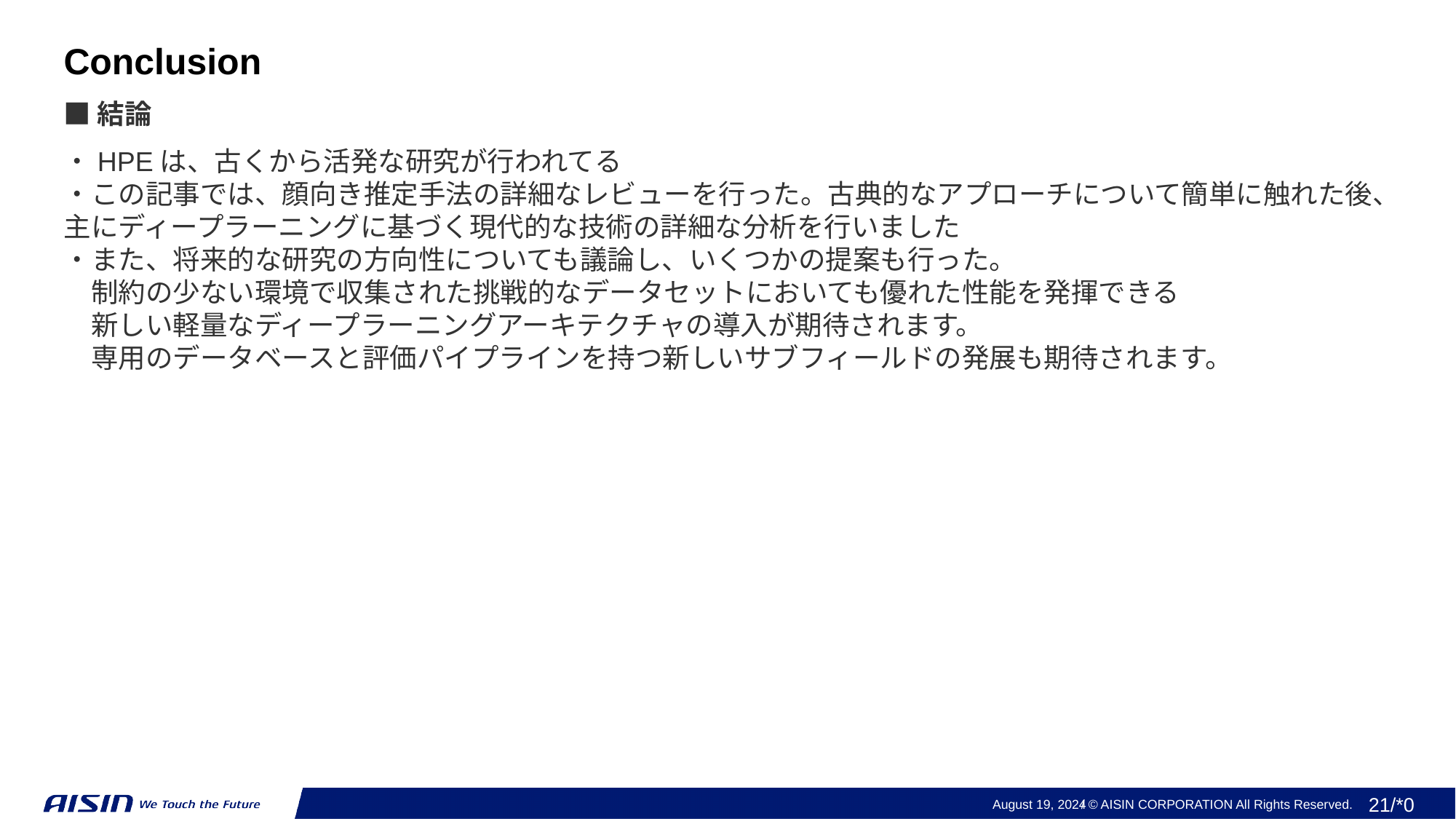

Conclusion
■結論

・HPEは、古くから活発な研究が行われてる
・この記事では、顔向き推定手法の詳細なレビューを行った。古典的なアプローチについて簡単に触れた後、主にディープラーニングに基づく現代的な技術の詳細な分析を行いました
・また、将来的な研究の方向性についても議論し、いくつかの提案も行った。
　制約の少ない環境で収集された挑戦的なデータセットにおいても優れた性能を発揮できる
　新しい軽量なディープラーニングアーキテクチャの導入が期待されます。
　専用のデータベースと評価パイプラインを持つ新しいサブフィールドの発展も期待されます。
August 19, 2024